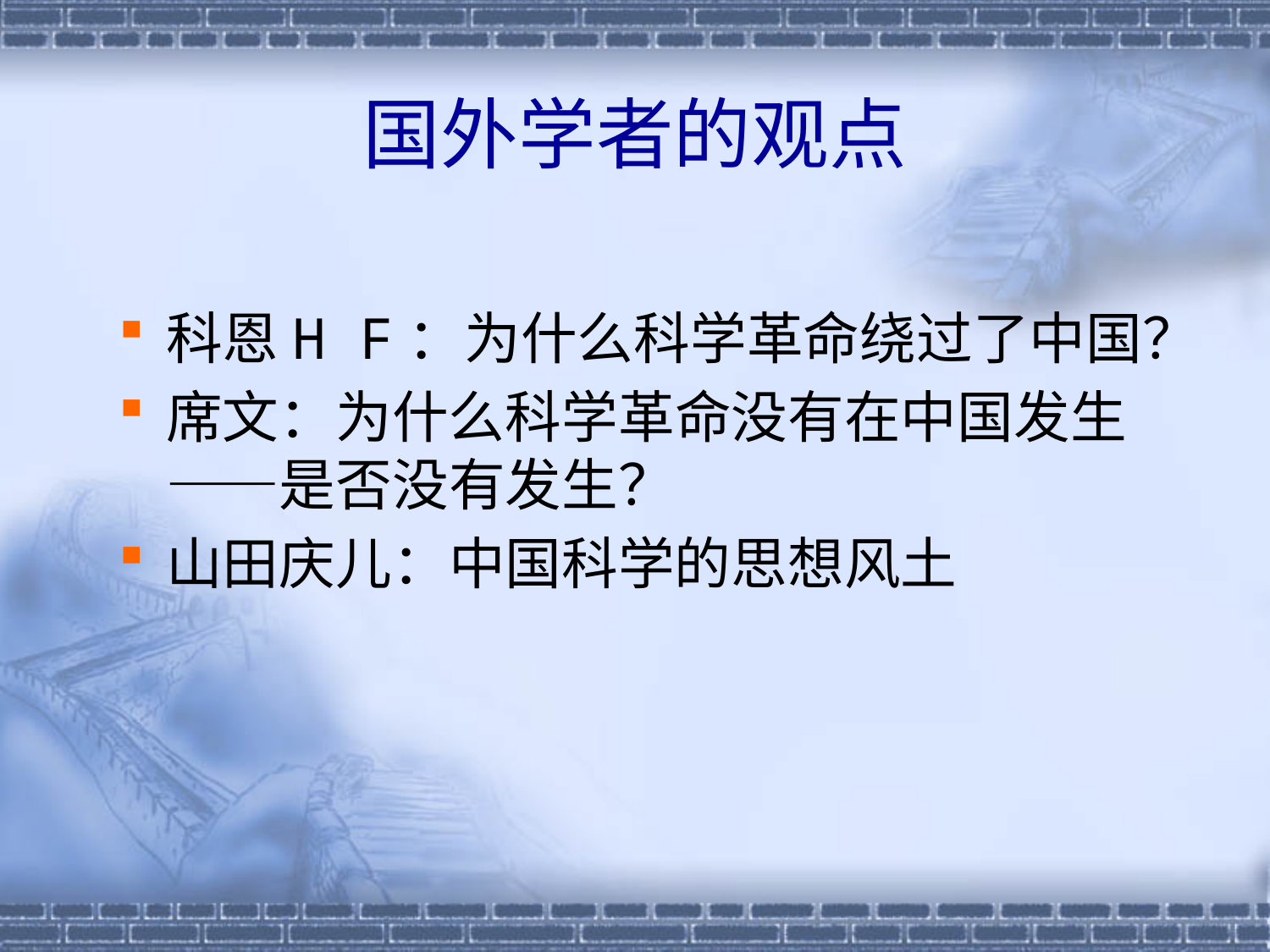

# 国外学者的观点
科恩H F：为什么科学革命绕过了中国？
席文：为什么科学革命没有在中国发生——是否没有发生？
山田庆儿：中国科学的思想风土